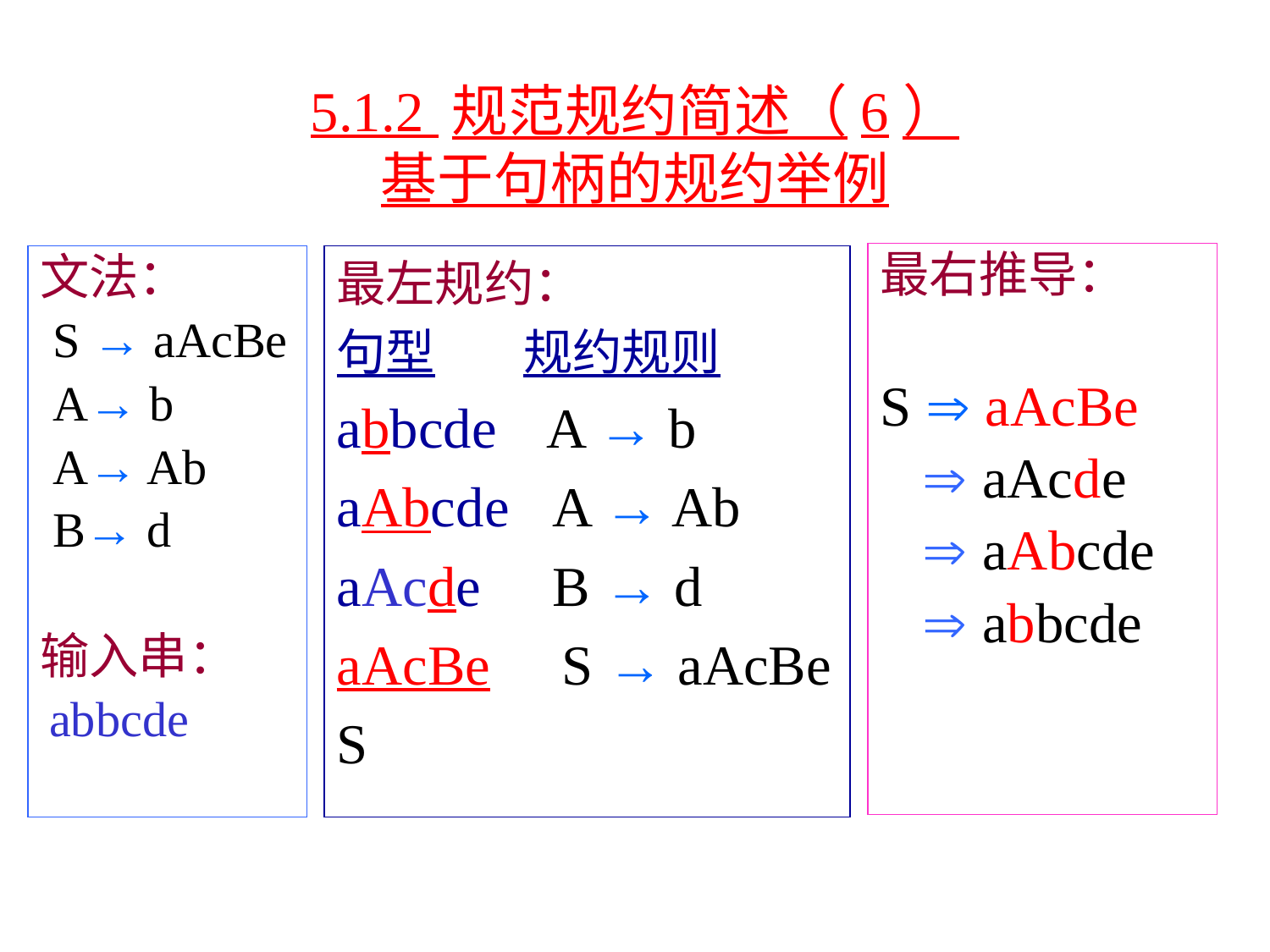

# 5.1.2 规范规约简述（6） 基于句柄的规约举例
最右推导：

S ⇒ aAcBe
   ⇒ aAcde
   ⇒ aAbcde
   ⇒ abbcde
文法：
 S → aAcBe
 A→ b
 A→ Ab
 B→ d

输入串：
 abbcde
最左规约：
句型        规约规则
abbcde    A → b
aAbcde   A → Ab
aAcde     B → d
aAcBe     S → aAcBe
S